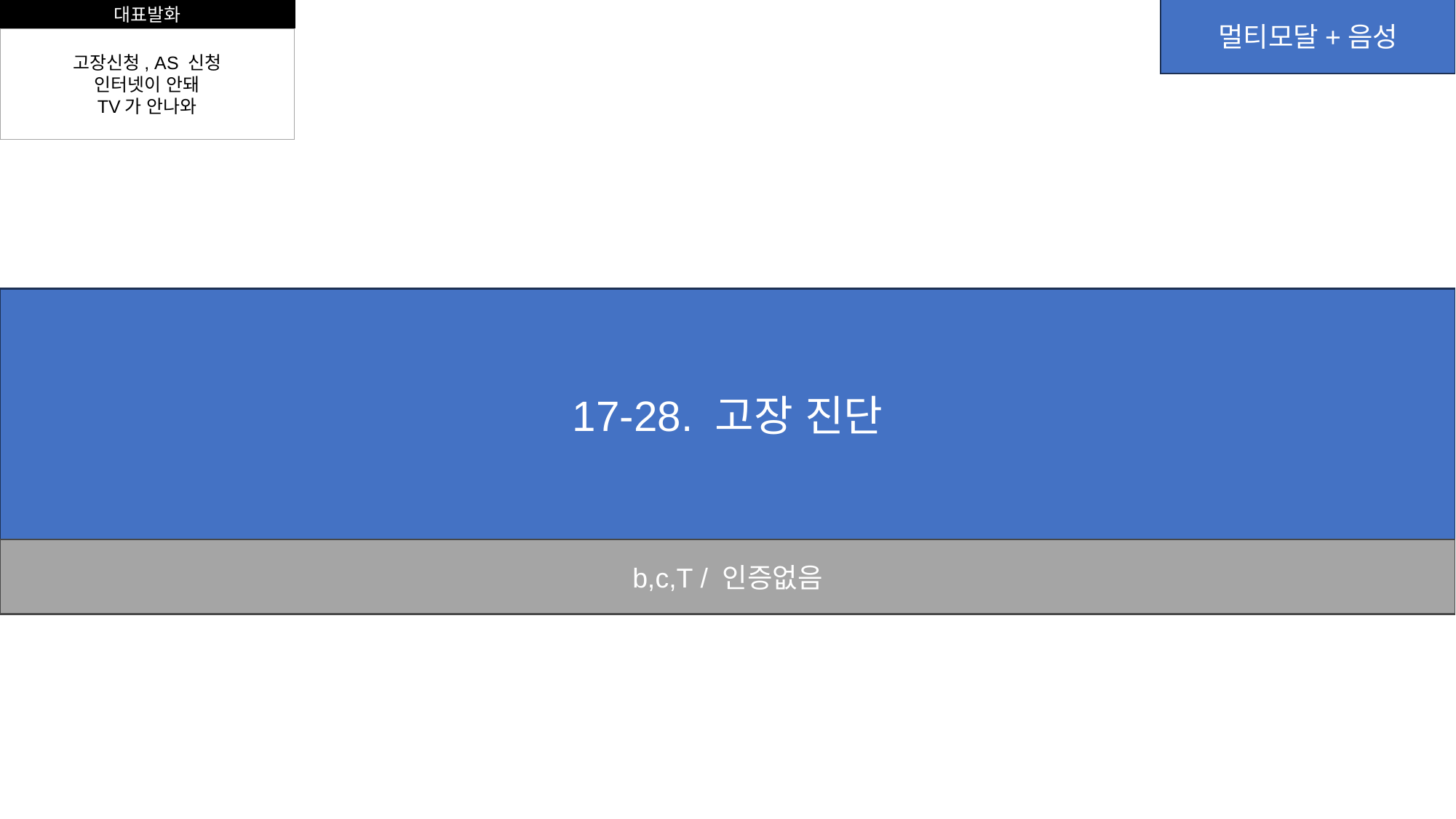

대표발화
멀티모달+음성
고장신청, AS 신청
인터넷이 안돼
TV가 안나와
17-28. 고장 진단
b,c,T / 인증없음